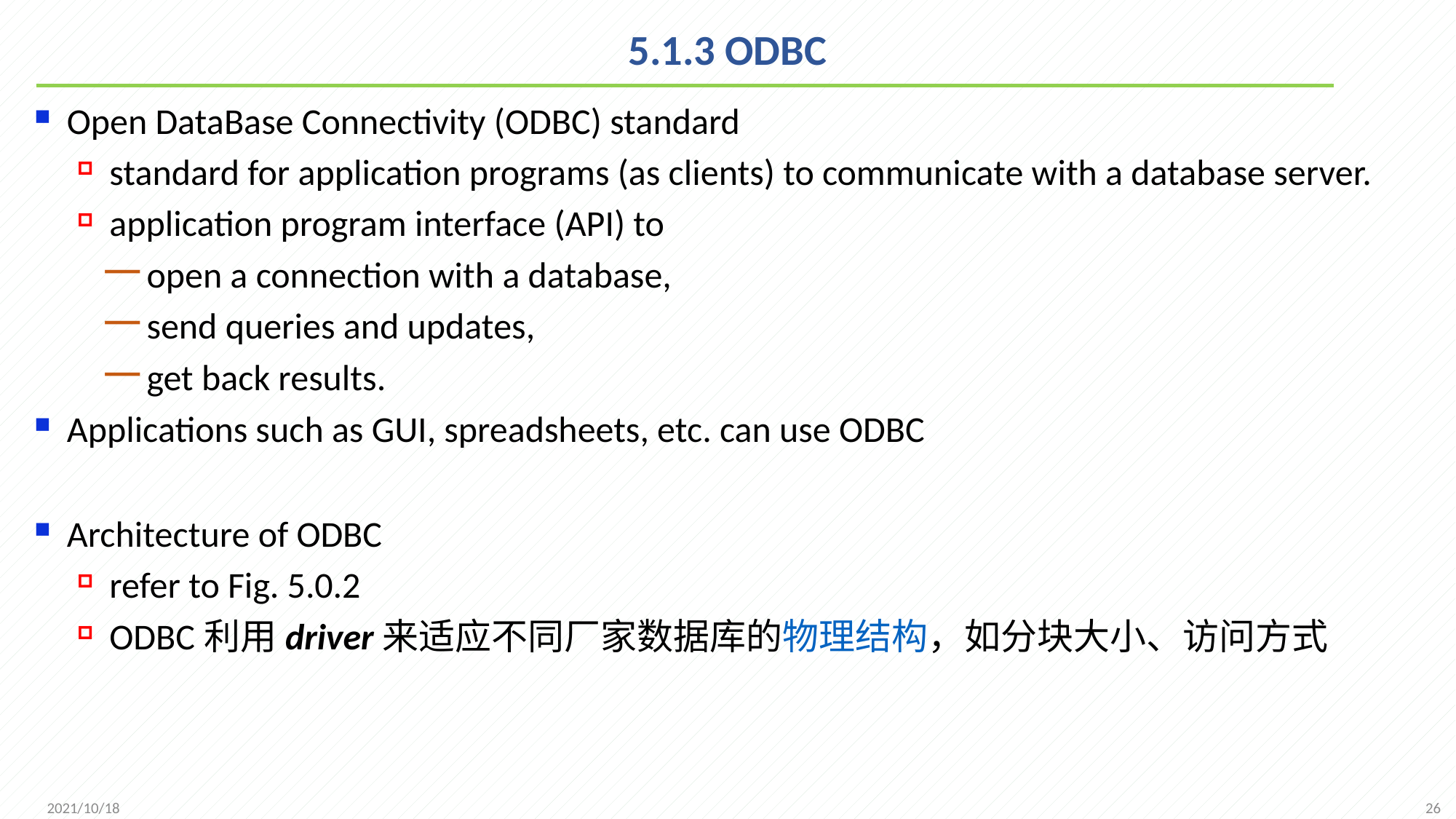

# 5.1.3 ODBC
Open DataBase Connectivity (ODBC) standard
standard for application programs (as clients) to communicate with a database server.
application program interface (API) to
open a connection with a database,
send queries and updates,
get back results.
Applications such as GUI, spreadsheets, etc. can use ODBC

Architecture of ODBC
refer to Fig. 5.0.2
ODBC利用driver来适应不同厂家数据库的物理结构，如分块大小、访问方式

26
2021/10/18